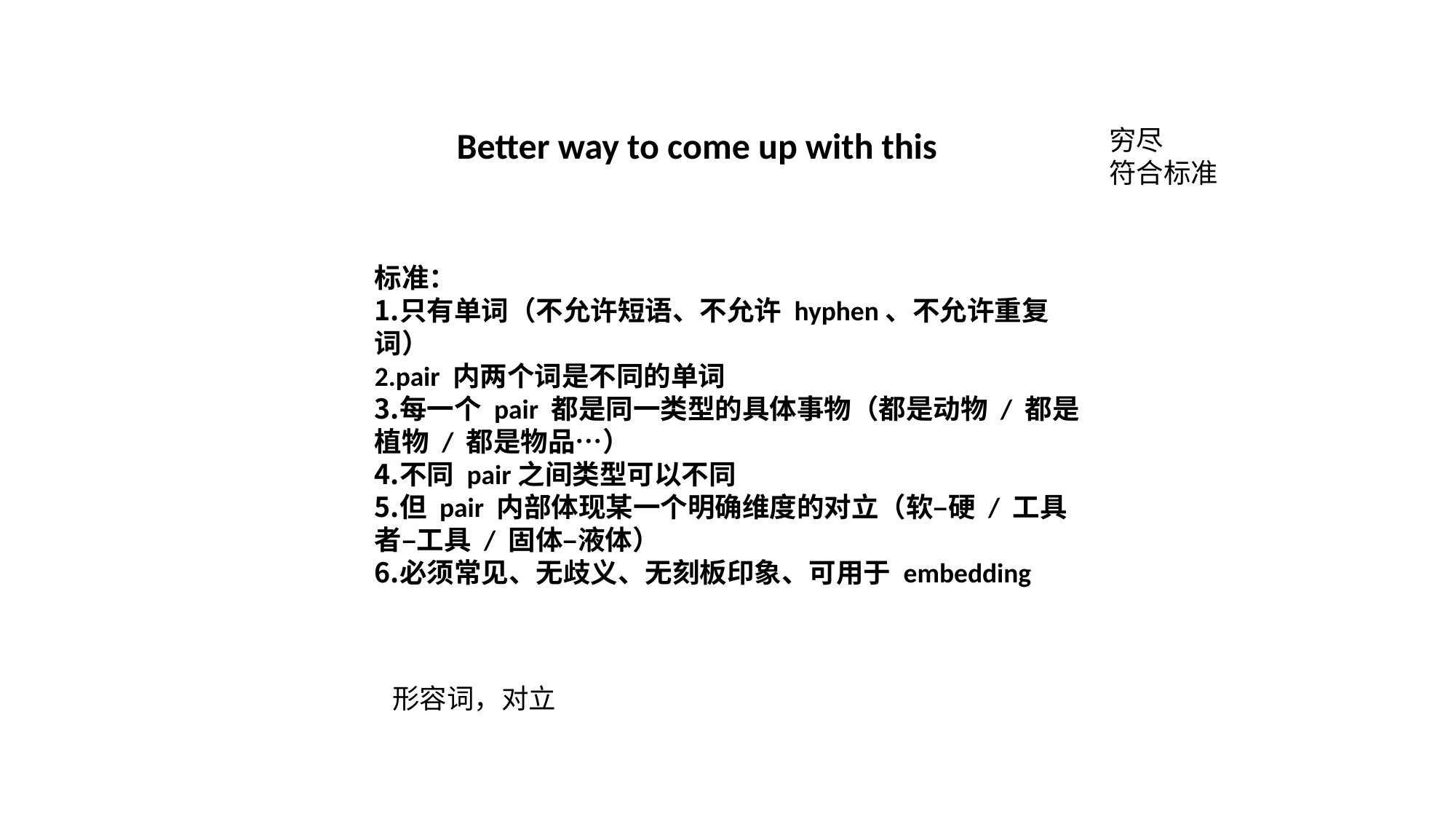

Better way to come up with this
穷尽
符合标准
标准：
只有单词（不允许短语、不允许 hyphen、不允许重复词）
pair 内两个词是不同的单词
每一个 pair 都是同一类型的具体事物（都是动物 / 都是植物 / 都是物品…）
不同 pair之间类型可以不同
但 pair 内部体现某一个明确维度的对立（软–硬 / 工具者–工具 / 固体–液体）
必须常见、无歧义、无刻板印象、可用于 embedding
形容词，对立